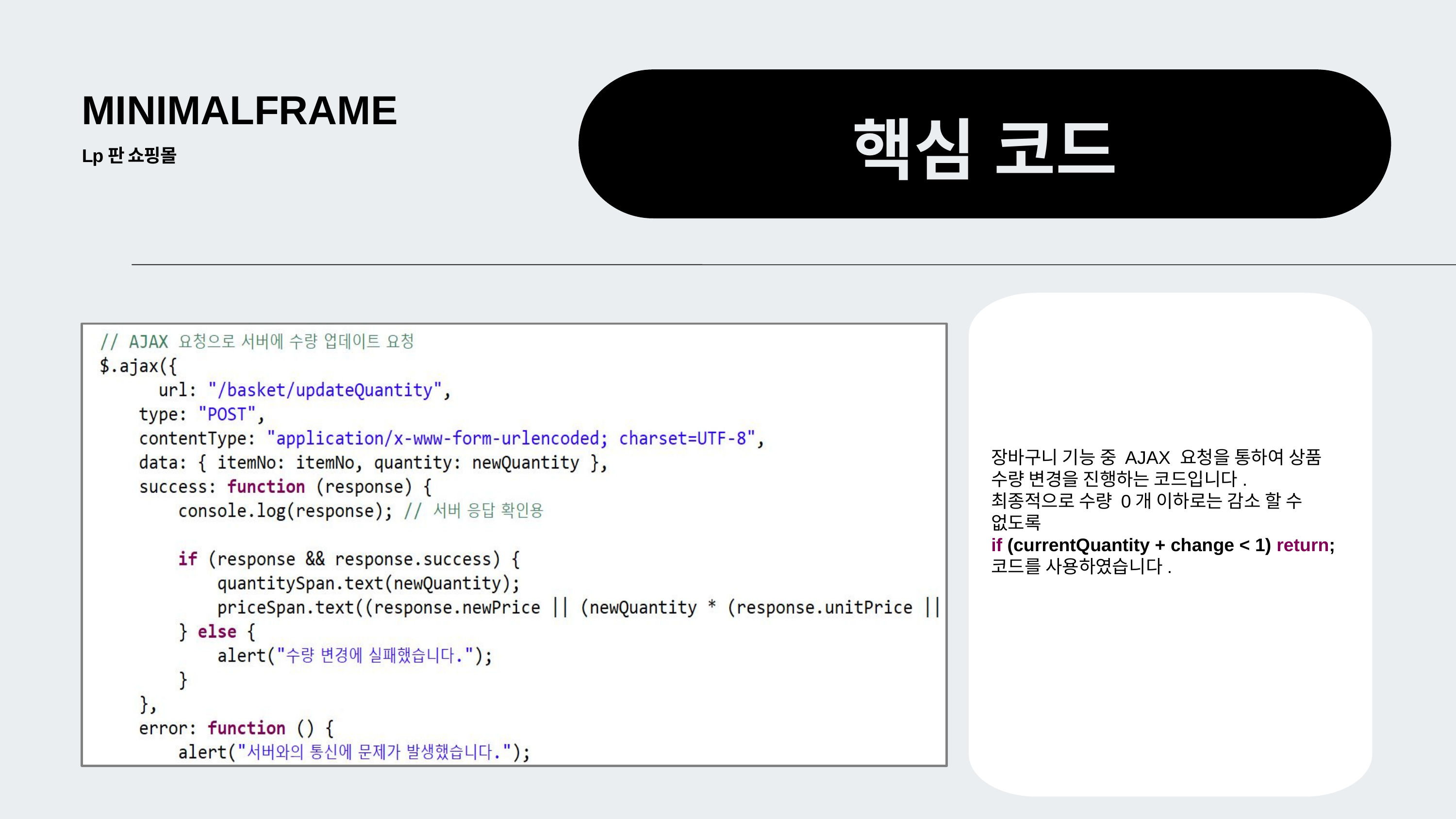

MINIMALFRAME
핵심 코드
Lp판 쇼핑몰

장바구니 기능 중 AJAX 요청을 통하여 상품 수량 변경을 진행하는 코드입니다.
최종적으로 수량 0개 이하로는 감소 할 수 없도록
if (currentQuantity + change < 1) return;
코드를 사용하였습니다.